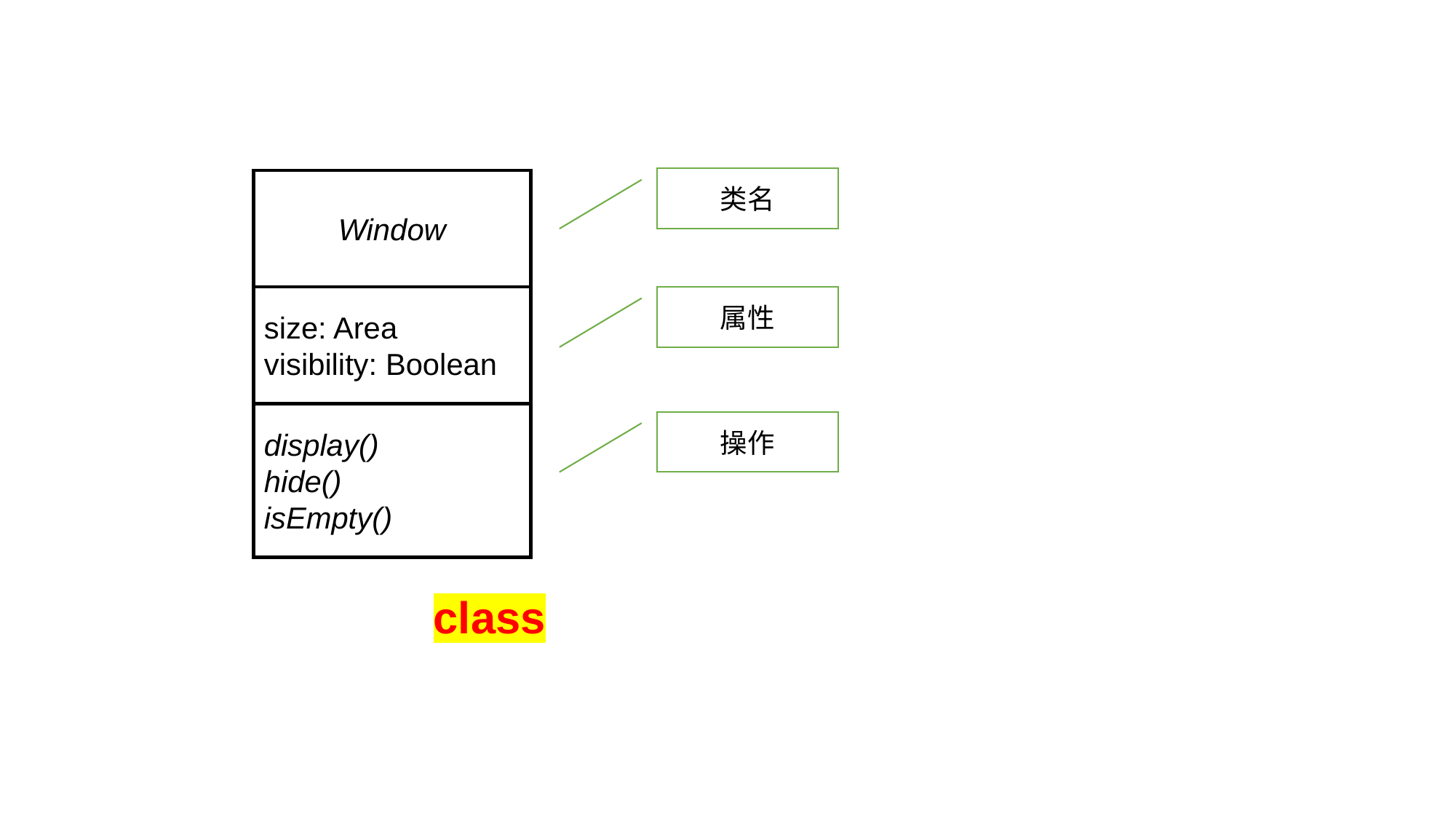

类名
Window
size: Area
visibility: Boolean
display()
hide()
isEmpty()
属性
操作
class